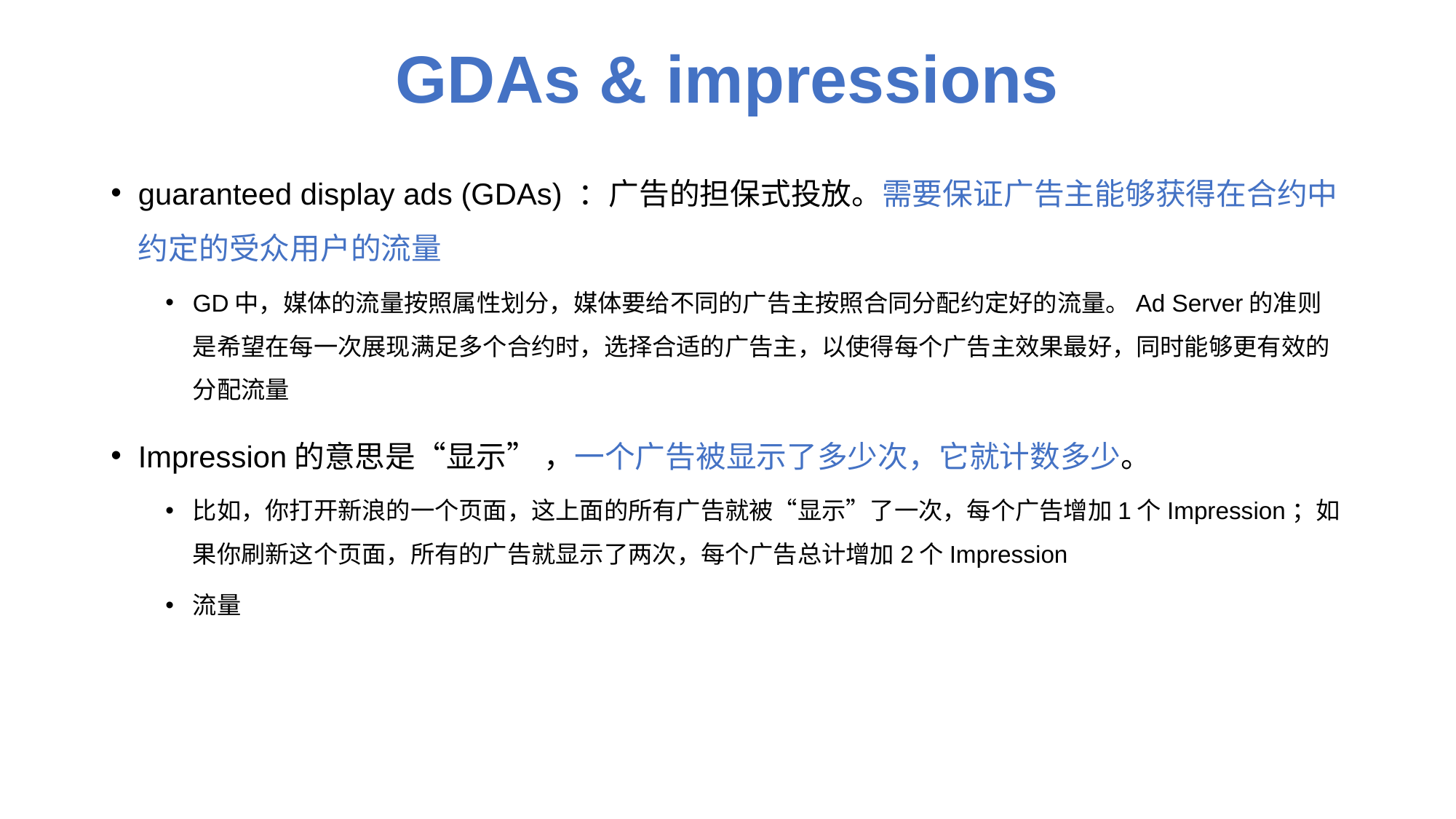

# GDAs & impressions
guaranteed display ads (GDAs) ：广告的担保式投放。需要保证广告主能够获得在合约中约定的受众用户的流量
GD中，媒体的流量按照属性划分，媒体要给不同的广告主按照合同分配约定好的流量。Ad Server的准则是希望在每一次展现满足多个合约时，选择合适的广告主，以使得每个广告主效果最好，同时能够更有效的分配流量
Impression的意思是“显示” ，一个广告被显示了多少次，它就计数多少。
比如，你打开新浪的一个页面，这上面的所有广告就被“显示”了一次，每个广告增加1个Impression；如果你刷新这个页面，所有的广告就显示了两次，每个广告总计增加2个Impression
流量